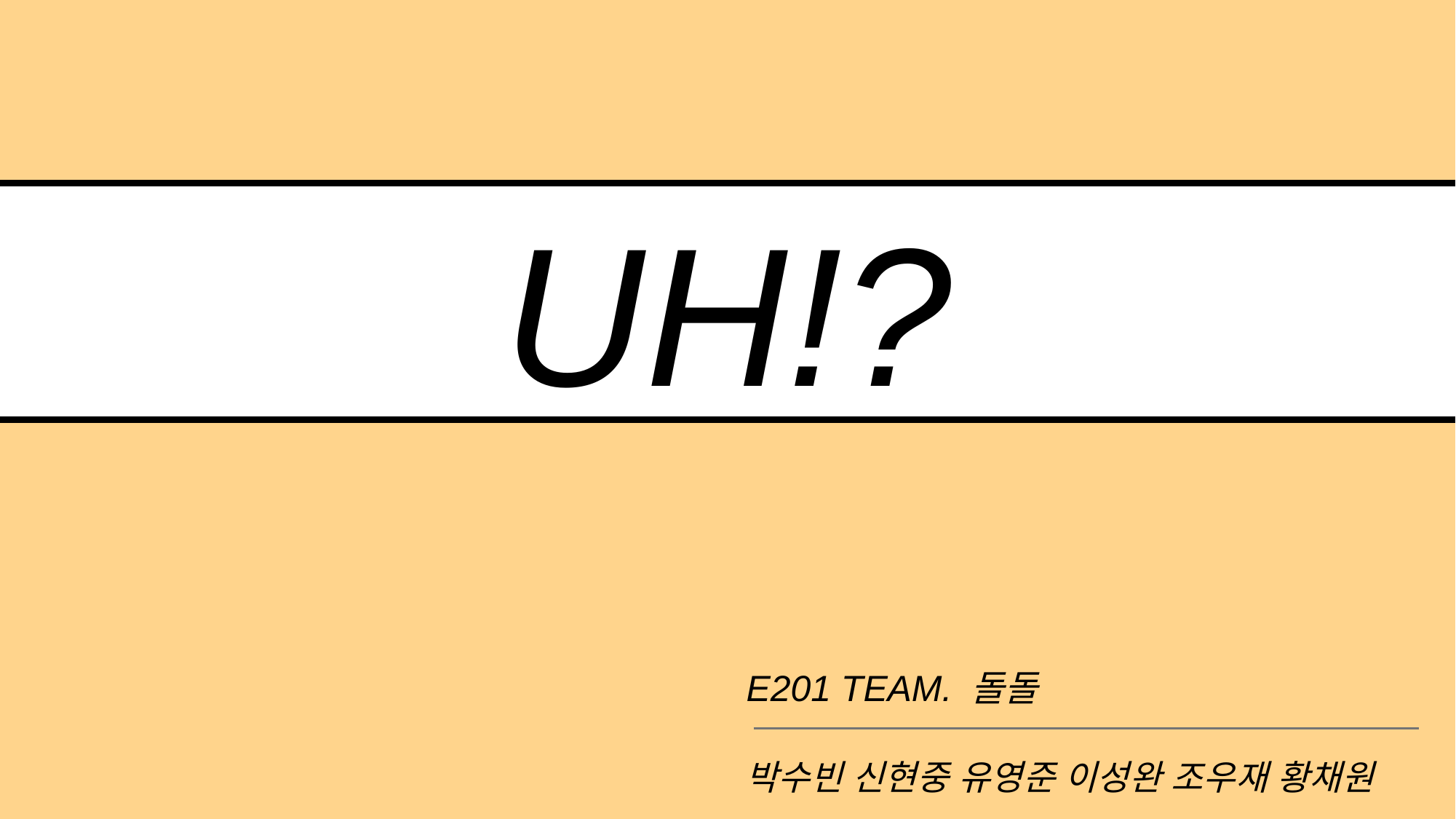

UH!?
E201 TEAM. 돌돌

박수빈 신현중 유영준 이성완 조우재 황채원